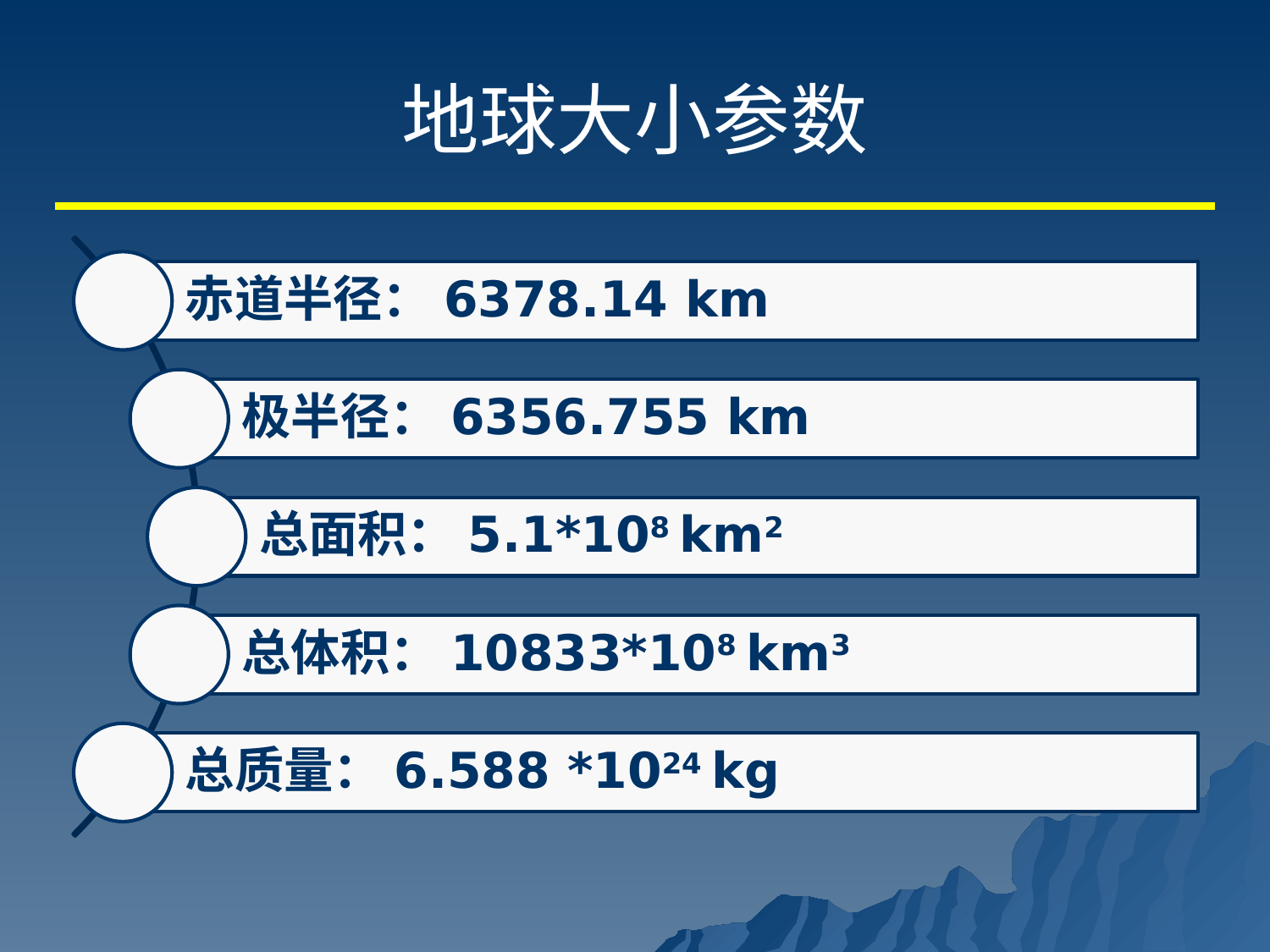

# 地球大小参数
赤道半径：6378.14 km
极半径：6356.755 km
总面积：5.1*108 km2
总体积：10833*108 km3
总质量：6.588 *1024 kg